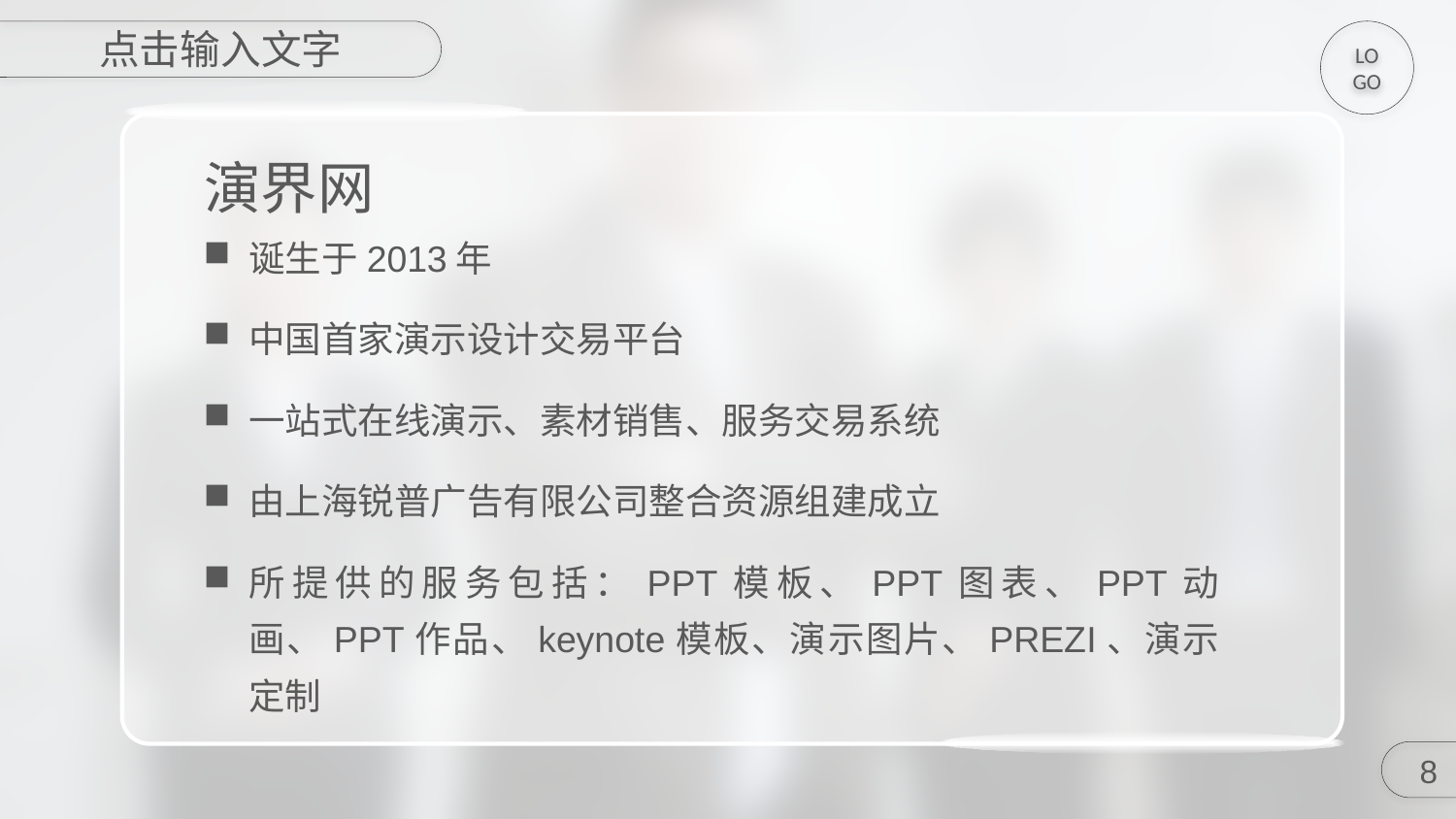

点击输入文字

LOGO
演界网
诞生于2013年
中国首家演示设计交易平台
一站式在线演示、素材销售、服务交易系统
由上海锐普广告有限公司整合资源组建成立
所提供的服务包括：PPT模板、PPT图表、PPT动画、PPT作品、keynote模板、演示图片、PREZI、演示定制